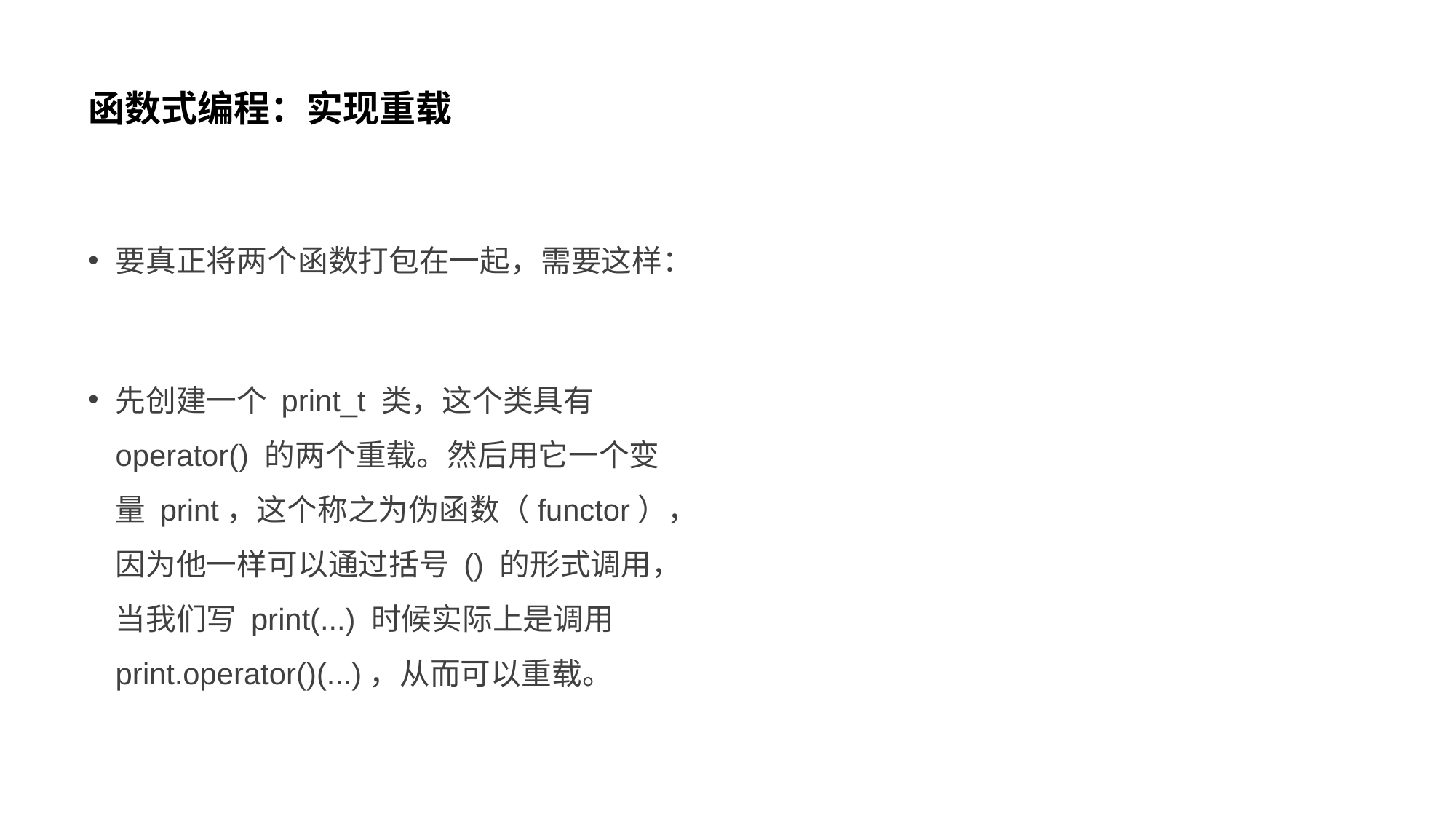

# 函数式编程：实现重载
要真正将两个函数打包在一起，需要这样：

先创建一个 print_t 类，这个类具有 operator() 的两个重载。然后用它一个变量 print，这个称之为伪函数（functor），因为他一样可以通过括号 () 的形式调用，当我们写 print(...) 时候实际上是调用 print.operator()(...)，从而可以重载。